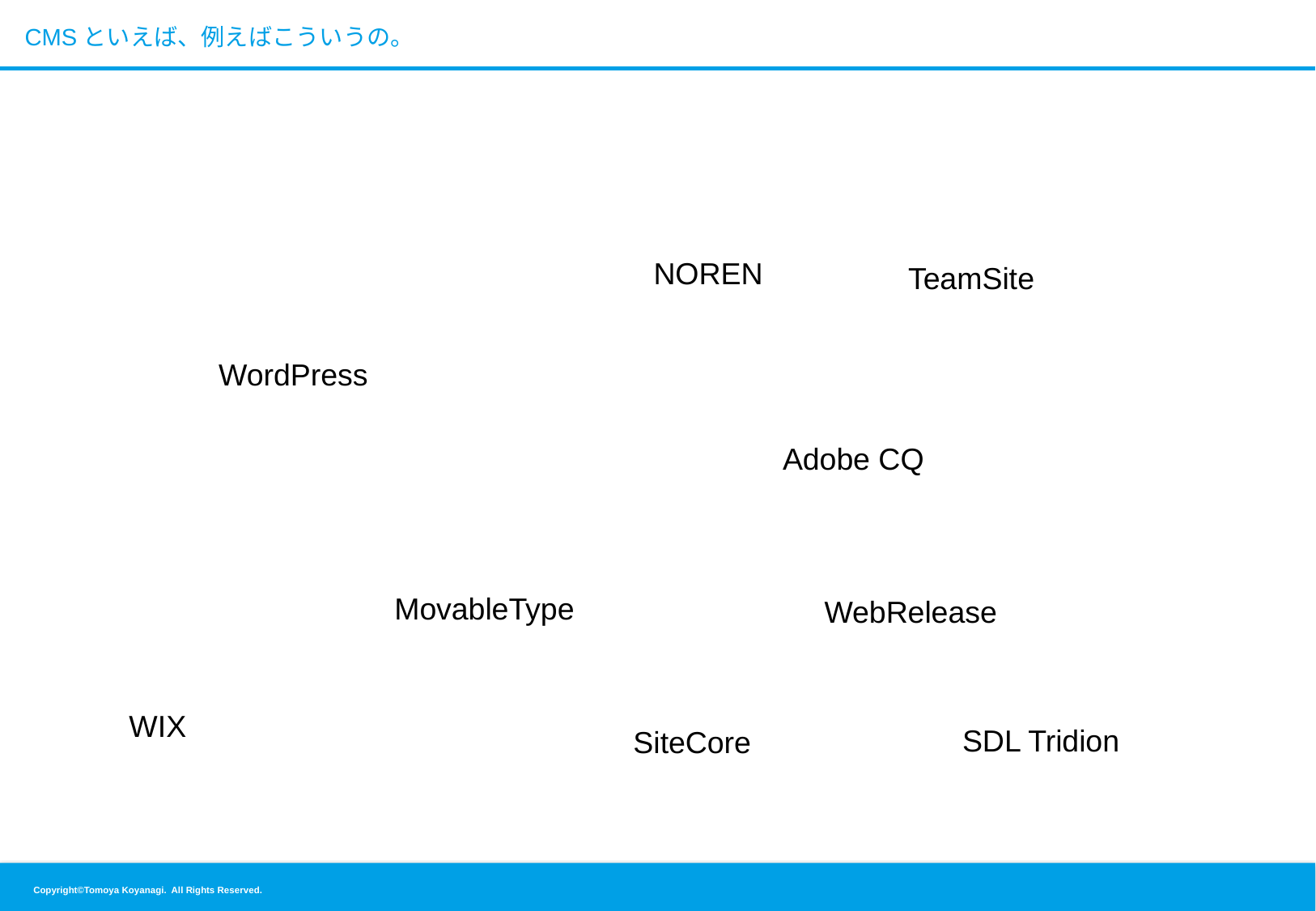

# CMSといえば、例えばこういうの。
NOREN
TeamSite
WordPress
Adobe CQ
MovableType
WebRelease
WIX
SDL Tridion
SiteCore